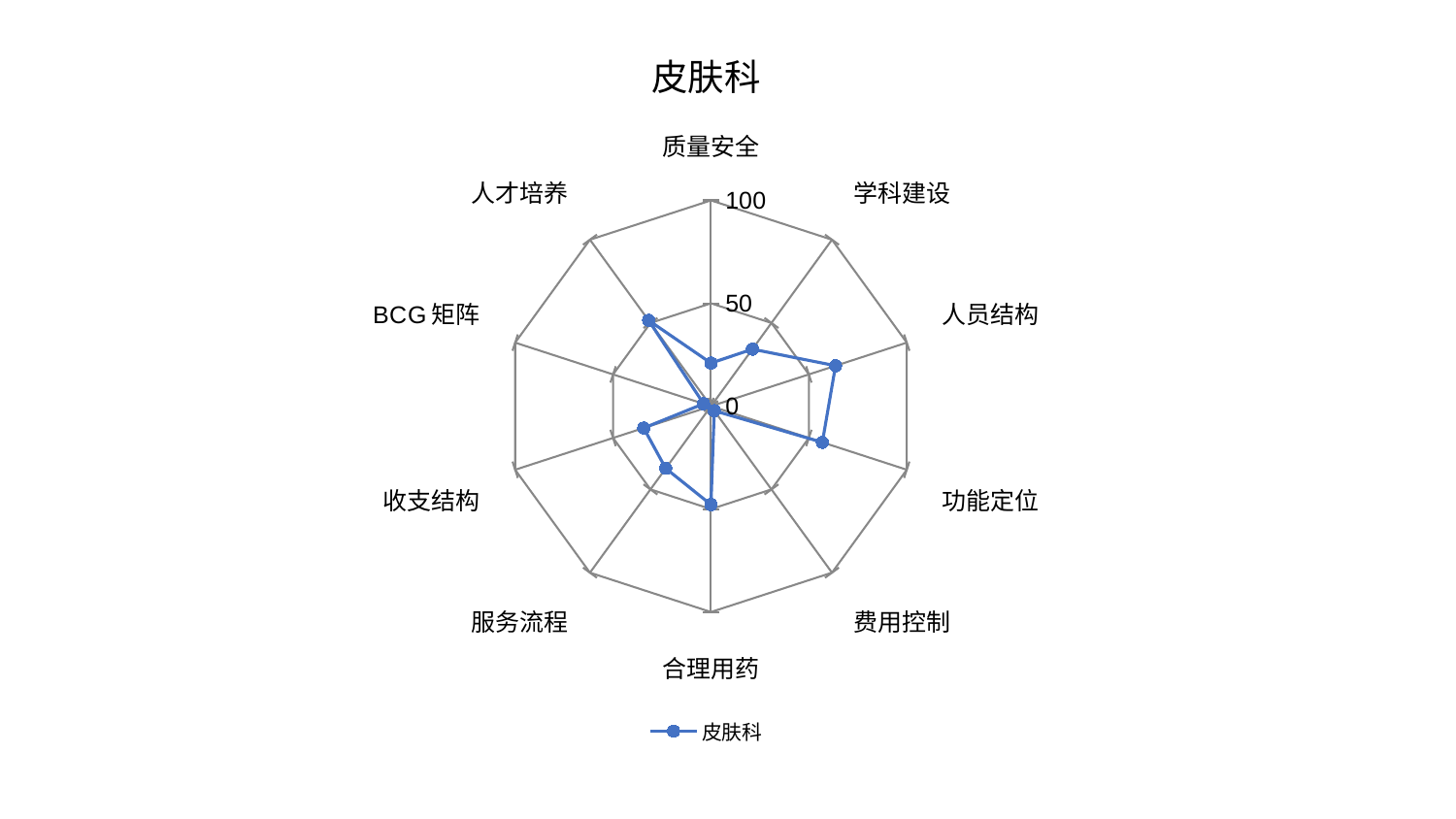

### Chart: 皮肤科

| Category | 皮肤科 |
|---|---|
| 质量安全 | 20.94833175006622 |
| 学科建设 | 34.27123911944088 |
| 人员结构 | 63.62489274397157 |
| 功能定位 | 56.88499821572404 |
| 费用控制 | 2.73733768952542 |
| 合理用药 | 47.828581114068086 |
| 服务流程 | 37.397822935600054 |
| 收支结构 | 34.377209030981106 |
| BCG矩阵 | 3.770905936838845 |
| 人才培养 | 51.55293874286443 |
114